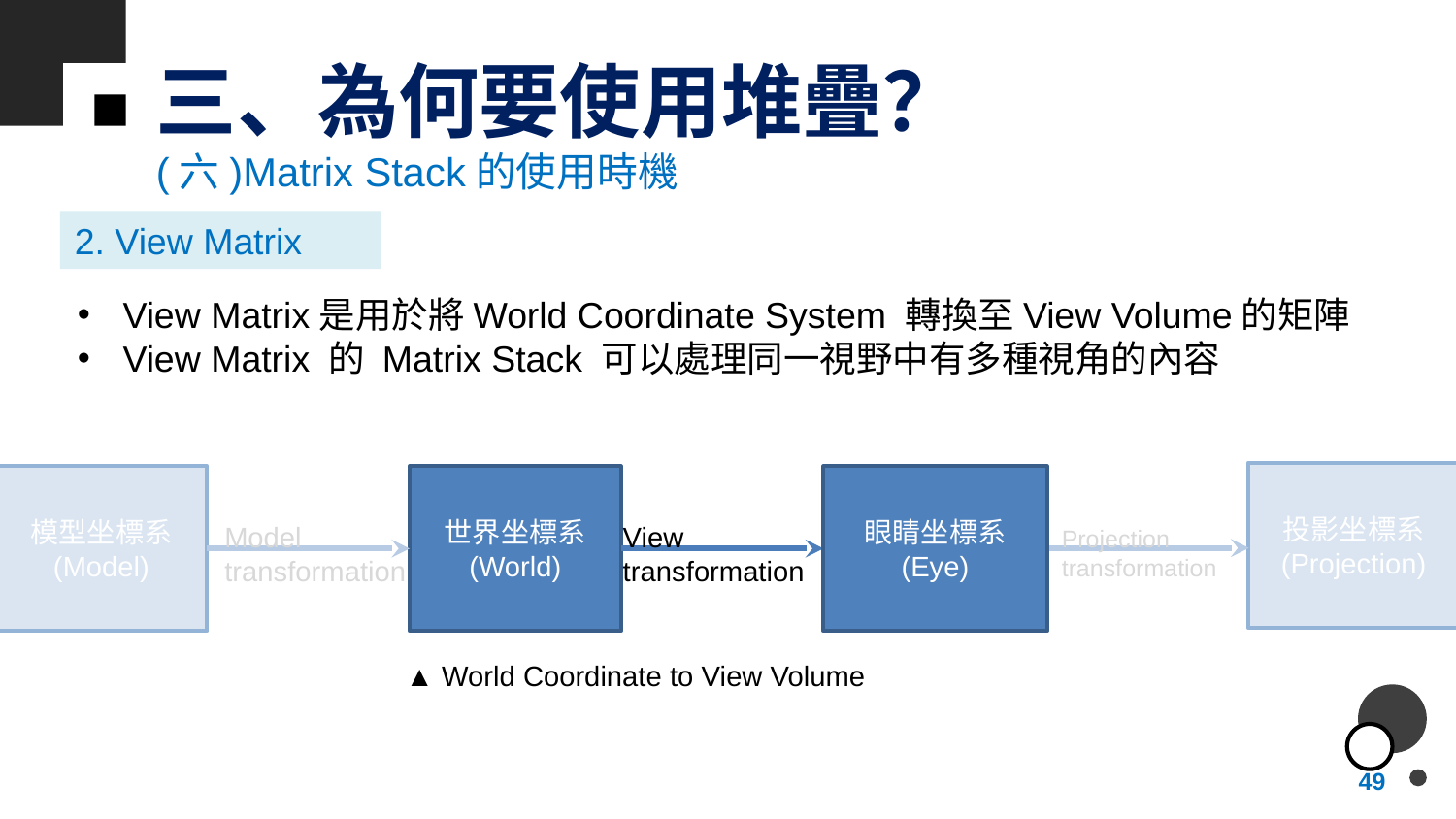

# 三、為何要使用堆疊？
(六)Matrix Stack的使用時機
2. View Matrix
View Matrix是用於將World Coordinate System 轉換至View Volume的矩陣
View Matrix 的 Matrix Stack 可以處理同一視野中有多種視角的內容
投影坐標系 (Projection)
模型坐標系
(Model)
世界坐標系
(World)
眼睛坐標系
(Eye)
Model transformation
View
transformation
Projection transformation
▲ World Coordinate to View Volume

49